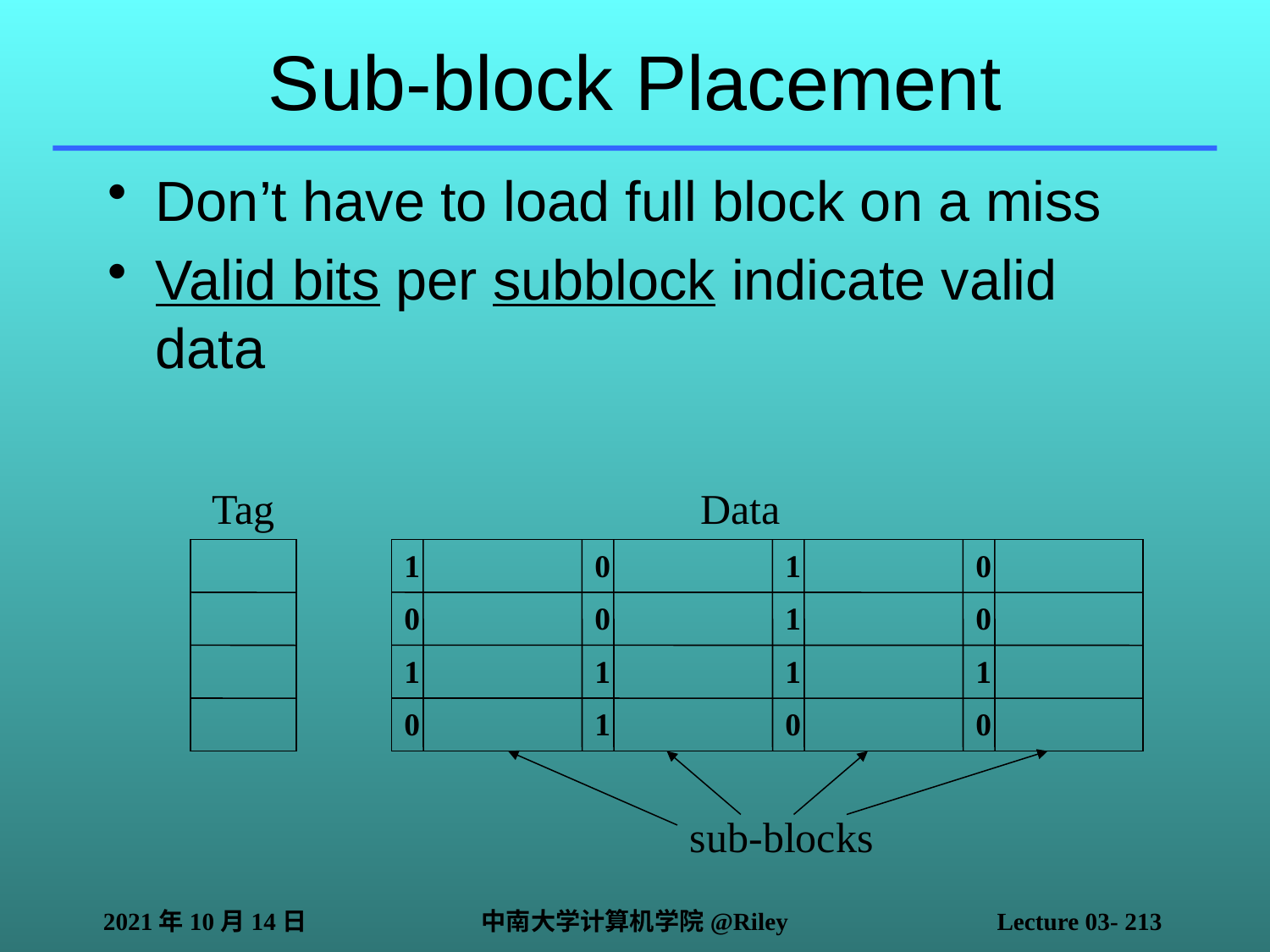

# Sub-block Placement

Don’t have to load full block on a miss
Valid bits per subblock indicate valid data

Tag
Data

1

0

1

0

0
0
1
0

1
1
1
1

0
1
0
0

sub-blocks
2021年10月14日
中南大学计算机学院@Riley
Lecture 03- 213